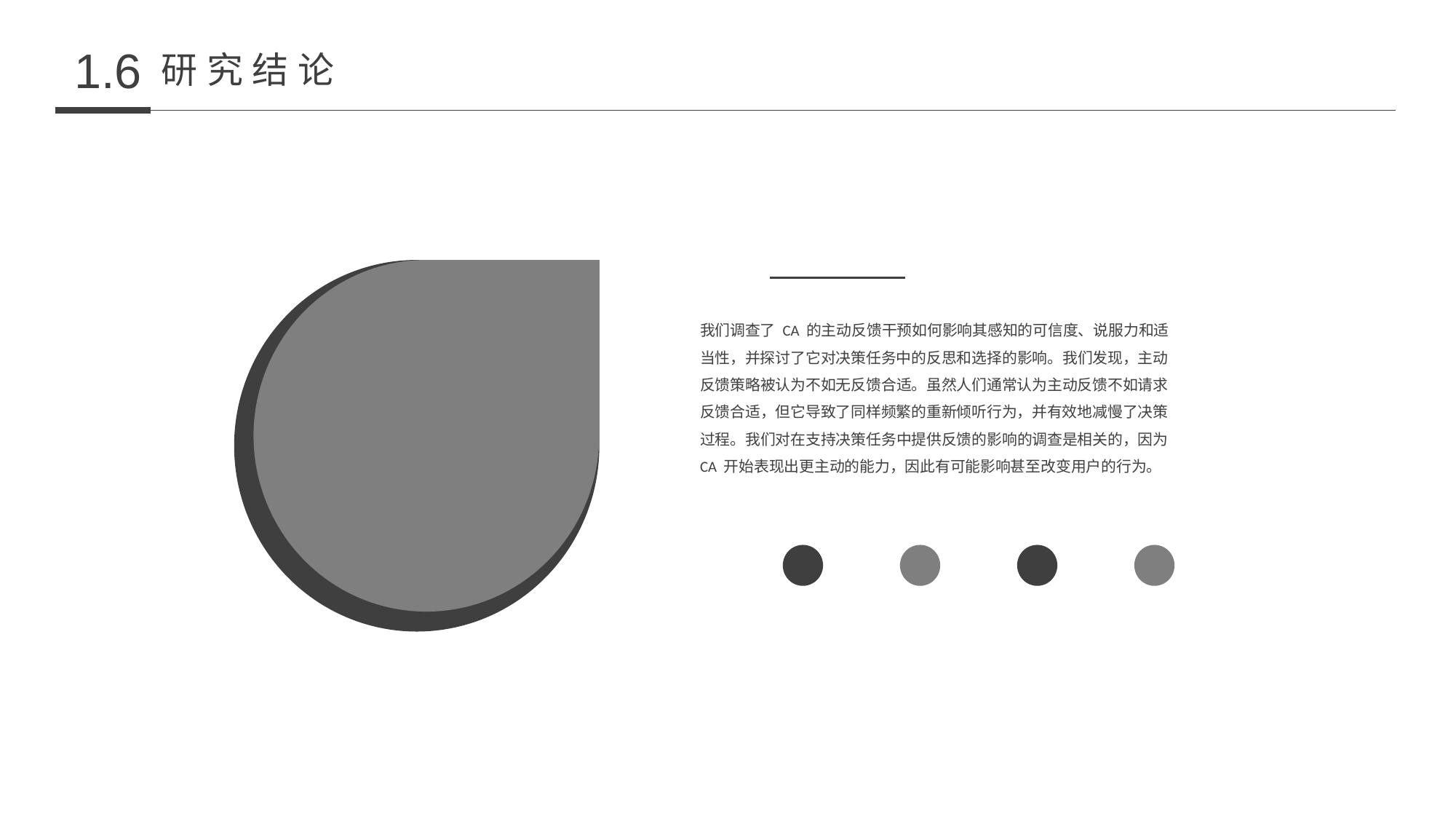

1.6
研究结论

我们调查了 CA 的主动反馈干预如何影响其感知的可信度、说服力和适当性，并探讨了它对决策任务中的反思和选择的影响。我们发现，主动反馈策略被认为不如无反馈合适。虽然人们通常认为主动反馈不如请求反馈合适，但它导致了同样频繁的重新倾听行为，并有效地减慢了决策过程。我们对在支持决策任务中提供反馈的影响的调查是相关的，因为 CA 开始表现出更主动的能力，因此有可能影响甚至改变用户的行为。